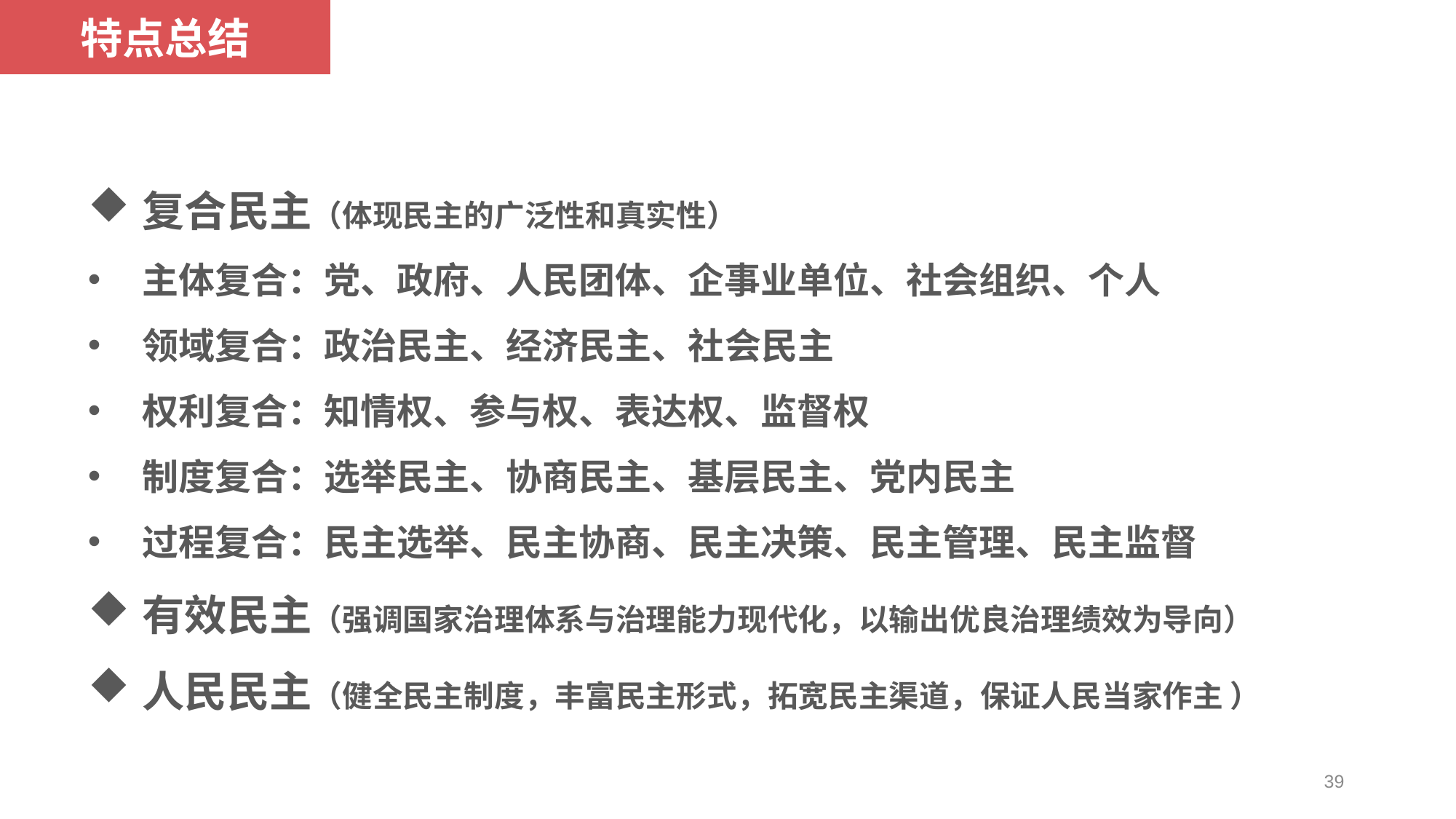

特点总结
复合民主（体现民主的广泛性和真实性）
主体复合：党、政府、人民团体、企事业单位、社会组织、个人
领域复合：政治民主、经济民主、社会民主
权利复合：知情权、参与权、表达权、监督权
制度复合：选举民主、协商民主、基层民主、党内民主
过程复合：民主选举、民主协商、民主决策、民主管理、民主监督
有效民主（强调国家治理体系与治理能力现代化，以输出优良治理绩效为导向）
人民民主（健全民主制度，丰富民主形式，拓宽民主渠道，保证人民当家作主 ）

39